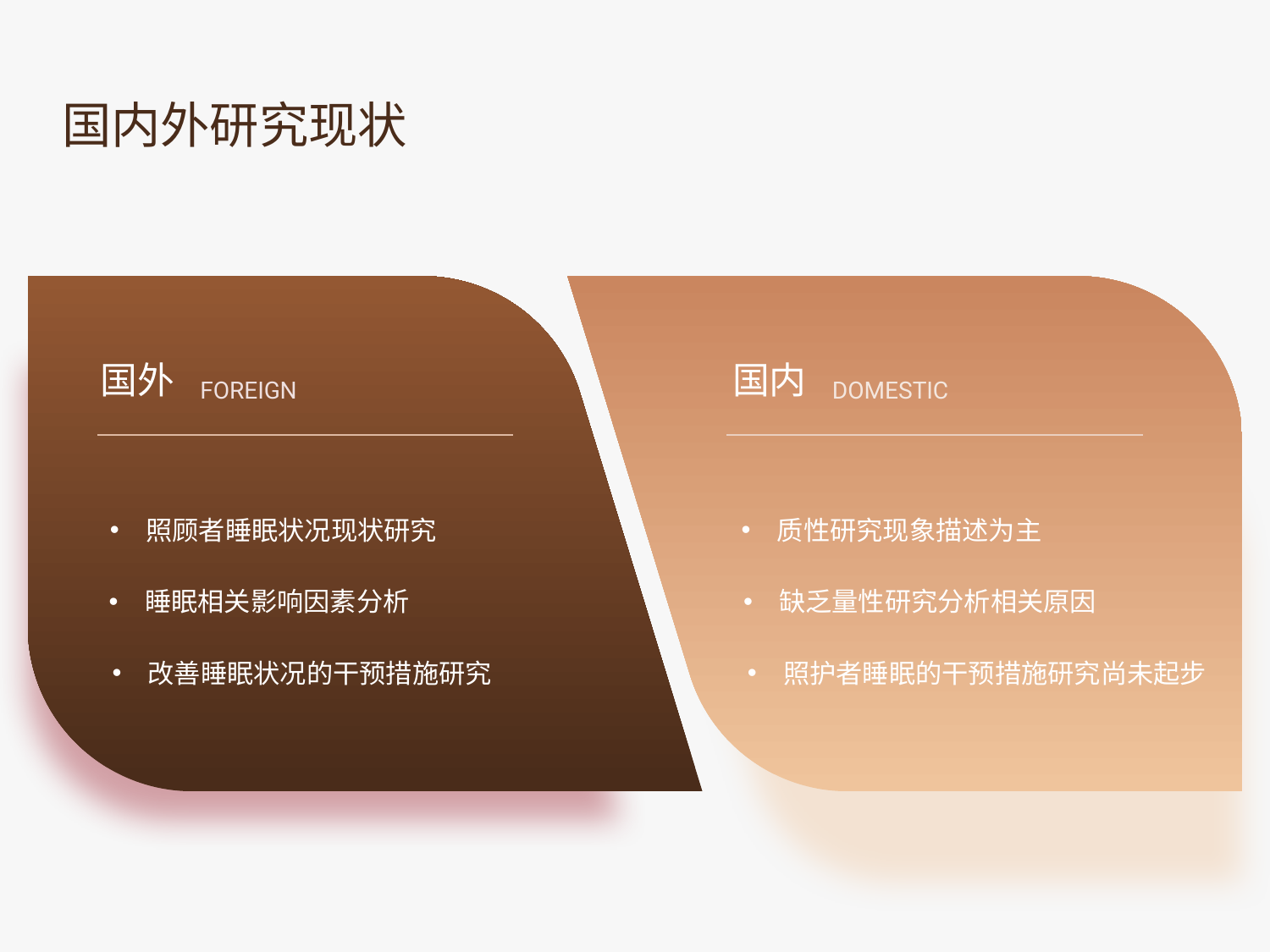

国内外研究现状

国外
FOREIGN
国内
DOMESTIC
照顾者睡眠状况现状研究
质性研究现象描述为主
睡眠相关影响因素分析
缺乏量性研究分析相关原因
改善睡眠状况的干预措施研究
照护者睡眠的干预措施研究尚未起步